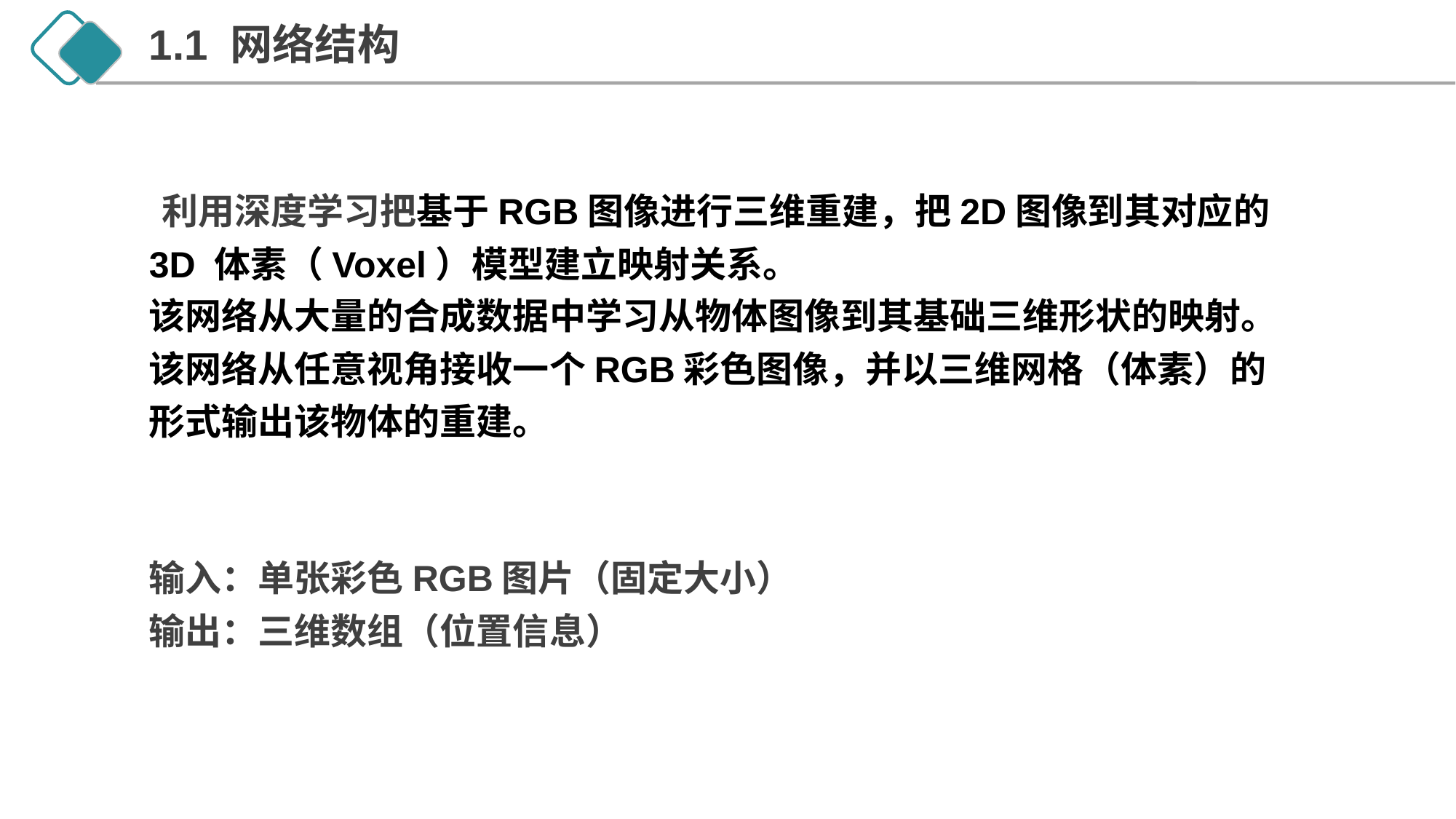

1.1 网络结构
 利用深度学习把基于RGB图像进行三维重建，把2D图像到其对应的3D 体素（Voxel）模型建立映射关系。
该网络从大量的合成数据中学习从物体图像到其基础三维形状的映射。该网络从任意视角接收一个RGB彩色图像，并以三维网格（体素）的形式输出该物体的重建。

输入：单张彩色RGB图片（固定大小）
输出：三维数组（位置信息）